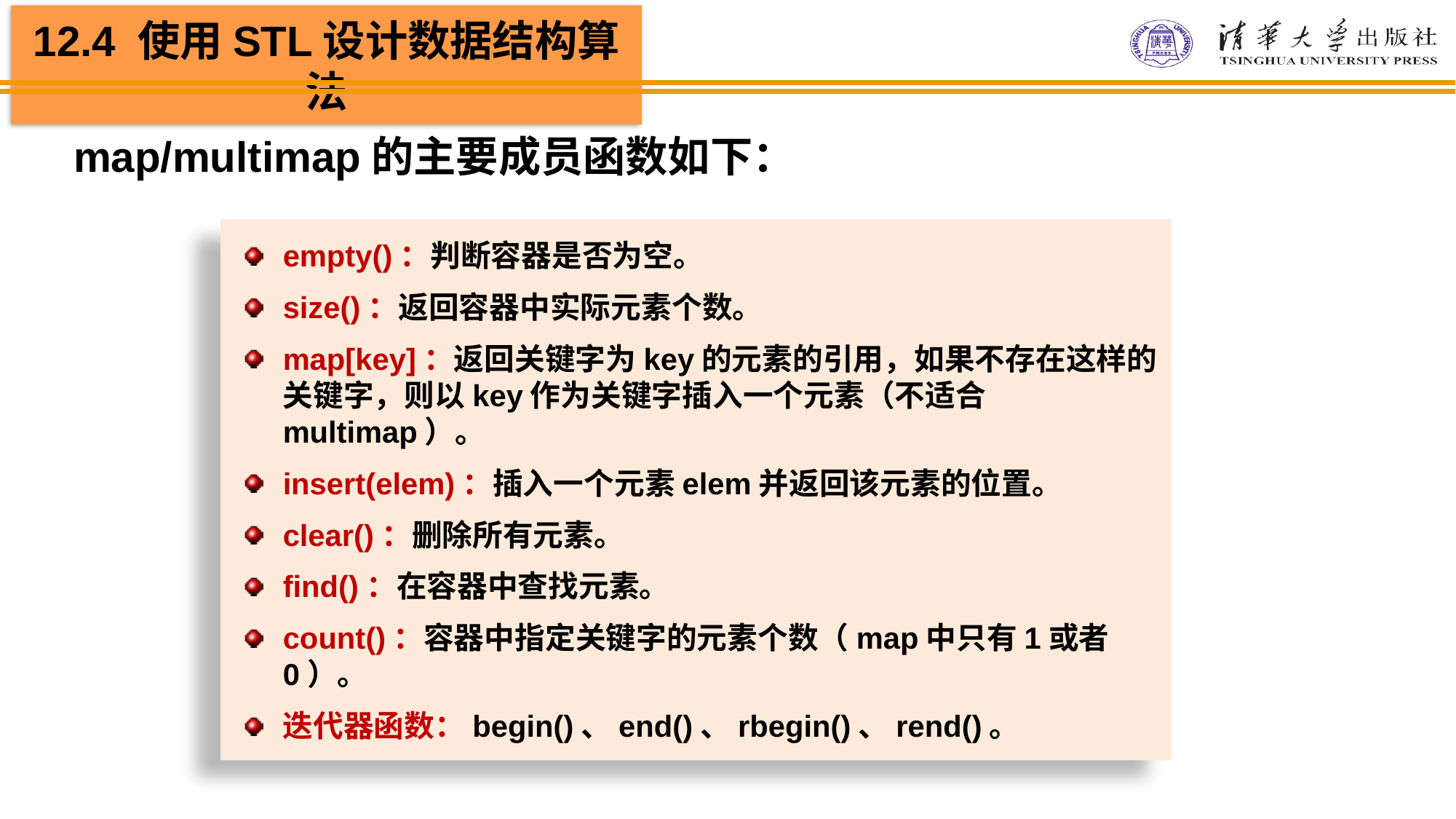

map/multimap的主要成员函数如下：
empty()：判断容器是否为空。
size()：返回容器中实际元素个数。
map[key]：返回关键字为key的元素的引用，如果不存在这样的关键字，则以key作为关键字插入一个元素（不适合multimap）。
insert(elem)：插入一个元素elem并返回该元素的位置。
clear()：删除所有元素。
find()：在容器中查找元素。
count()：容器中指定关键字的元素个数（map中只有1或者0）。
迭代器函数：begin()、end()、rbegin()、rend()。